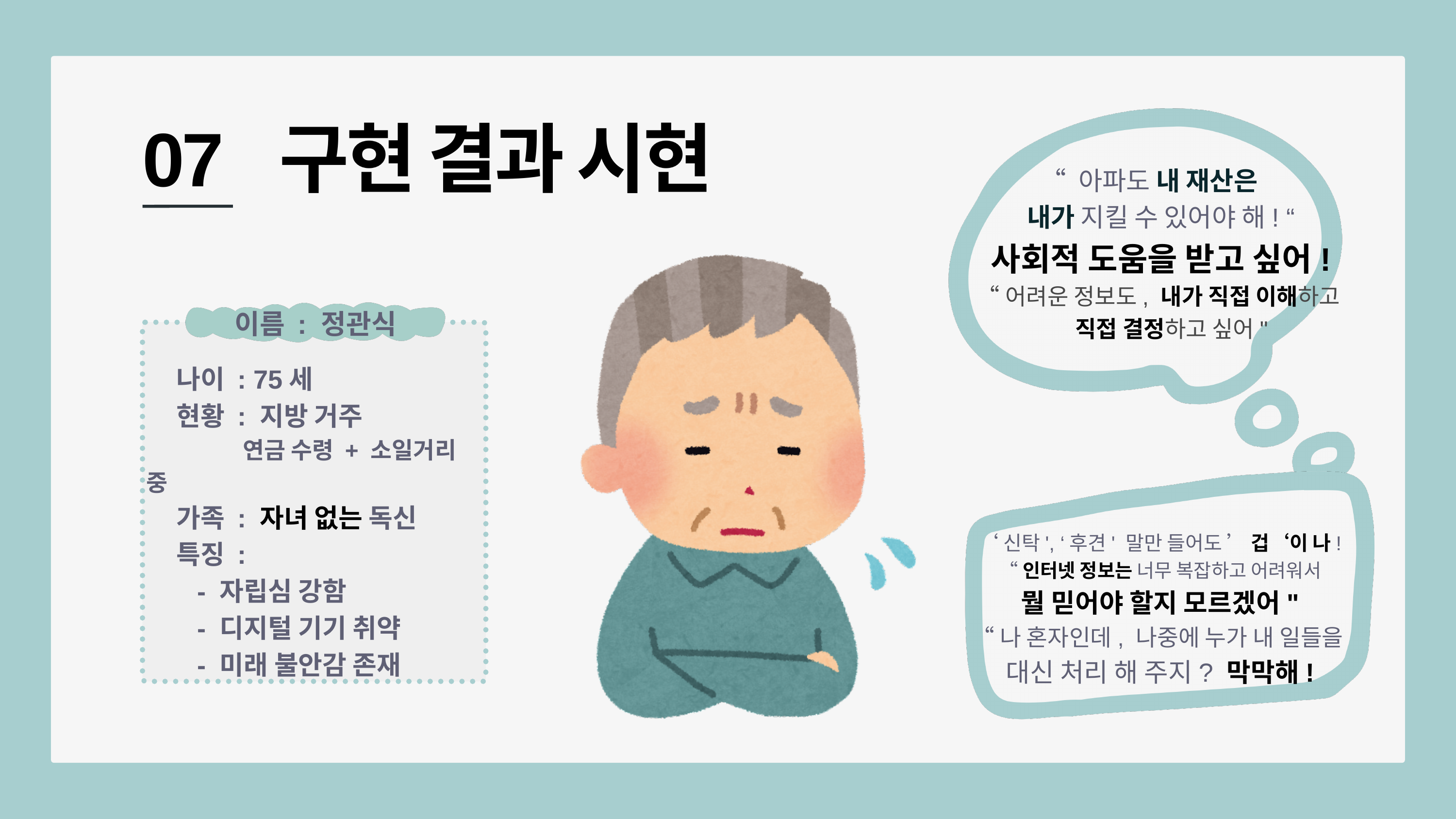

“ 아파도 내 재산은
내가 지킬 수 있어야 해! “
사회적 도움을 받고 싶어!
“어려운 정보도, 내가 직접 이해하고
   직접 결정하고 싶어"
07  구현 결과 시현

이름 : 정관식

    나이 : 75세
    현황 : 지방 거주
                 연금 수령 + 소일거리 중
    가족 : 자녀 없는 독신
    특징 :
       - 자립심 강함
       - 디지털 기기 취약
       - 미래 불안감 존재

‘신탁', ‘후견' 말만 들어도 ’ 겁‘이 나!
“인터넷 정보는 너무 복잡하고 어려워서
뭘 믿어야 할지 모르겠어"
“나 혼자인데, 나중에 누가 내 일들을
대신 처리 해 주지? 막막해!